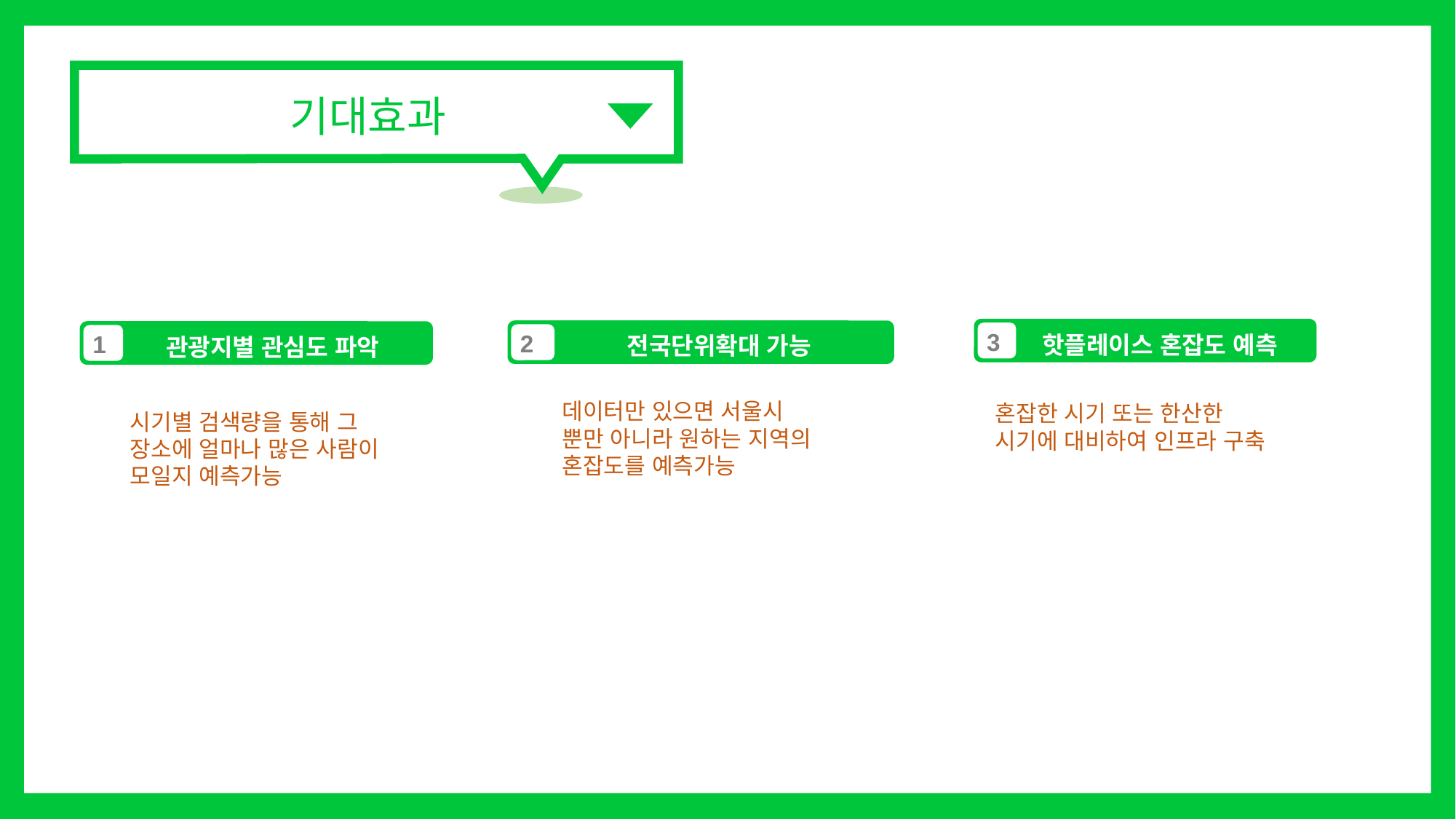

기대효과

3

2
1

핫플레이스 혼잡도 예측

전국단위확대 가능
관광지별 관심도 파악
데이터만 있으면 서울시 뿐만 아니라 원하는 지역의 혼잡도를 예측가능
혼잡한 시기 또는 한산한
시기에 대비하여 인프라 구축
시기별 검색량을 통해 그 장소에 얼마나 많은 사람이 모일지 예측가능